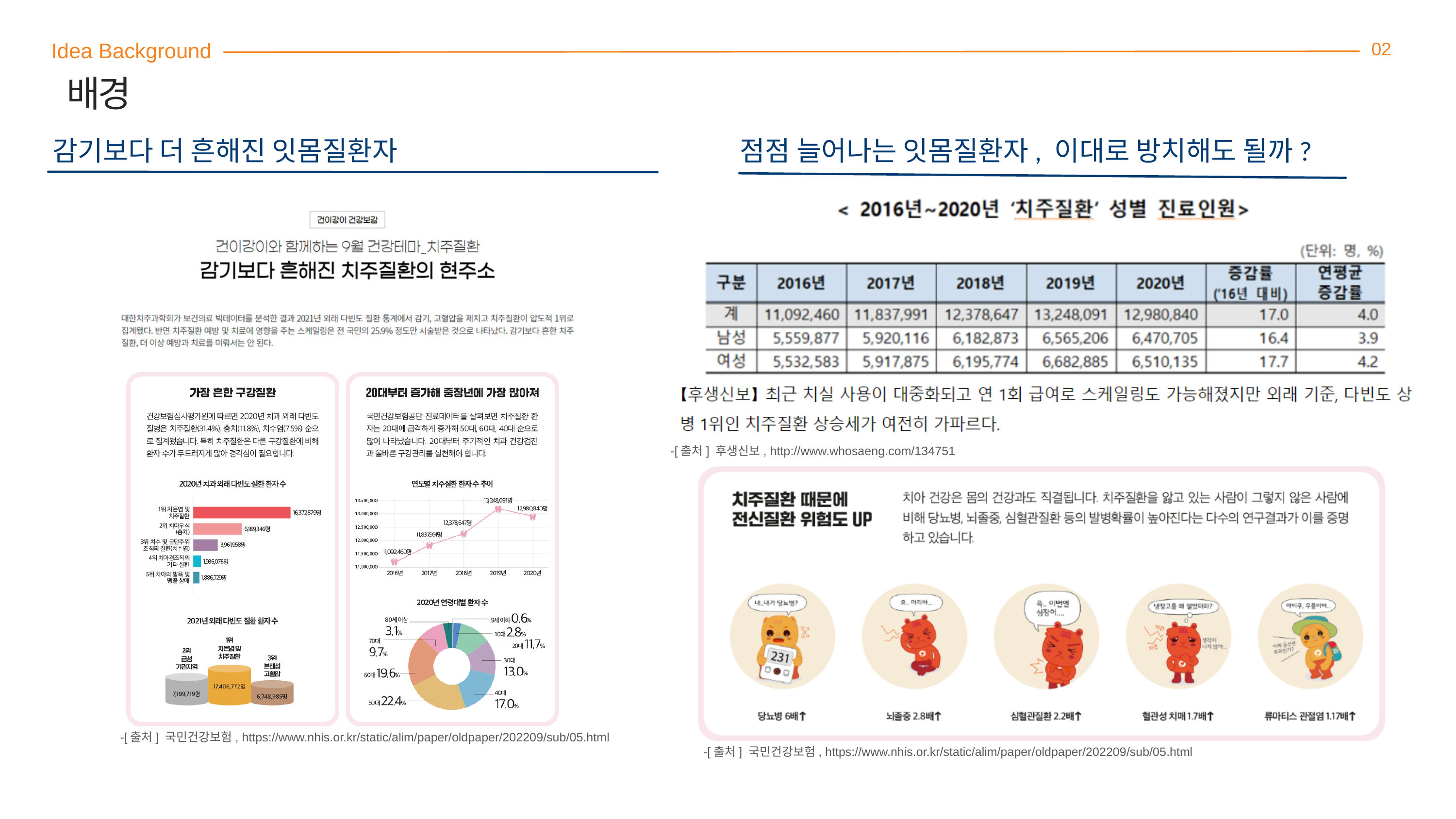

Idea Background
02

 배경
감기보다 더 흔해진 잇몸질환자

점점 늘어나는 잇몸질환자, 이대로 방치해도 될까?

-[출처] 후생신보, http://www.whosaeng.com/134751

-[출처] 국민건강보험, https://www.nhis.or.kr/static/alim/paper/oldpaper/202209/sub/05.html
-[출처] 국민건강보험, https://www.nhis.or.kr/static/alim/paper/oldpaper/202209/sub/05.html